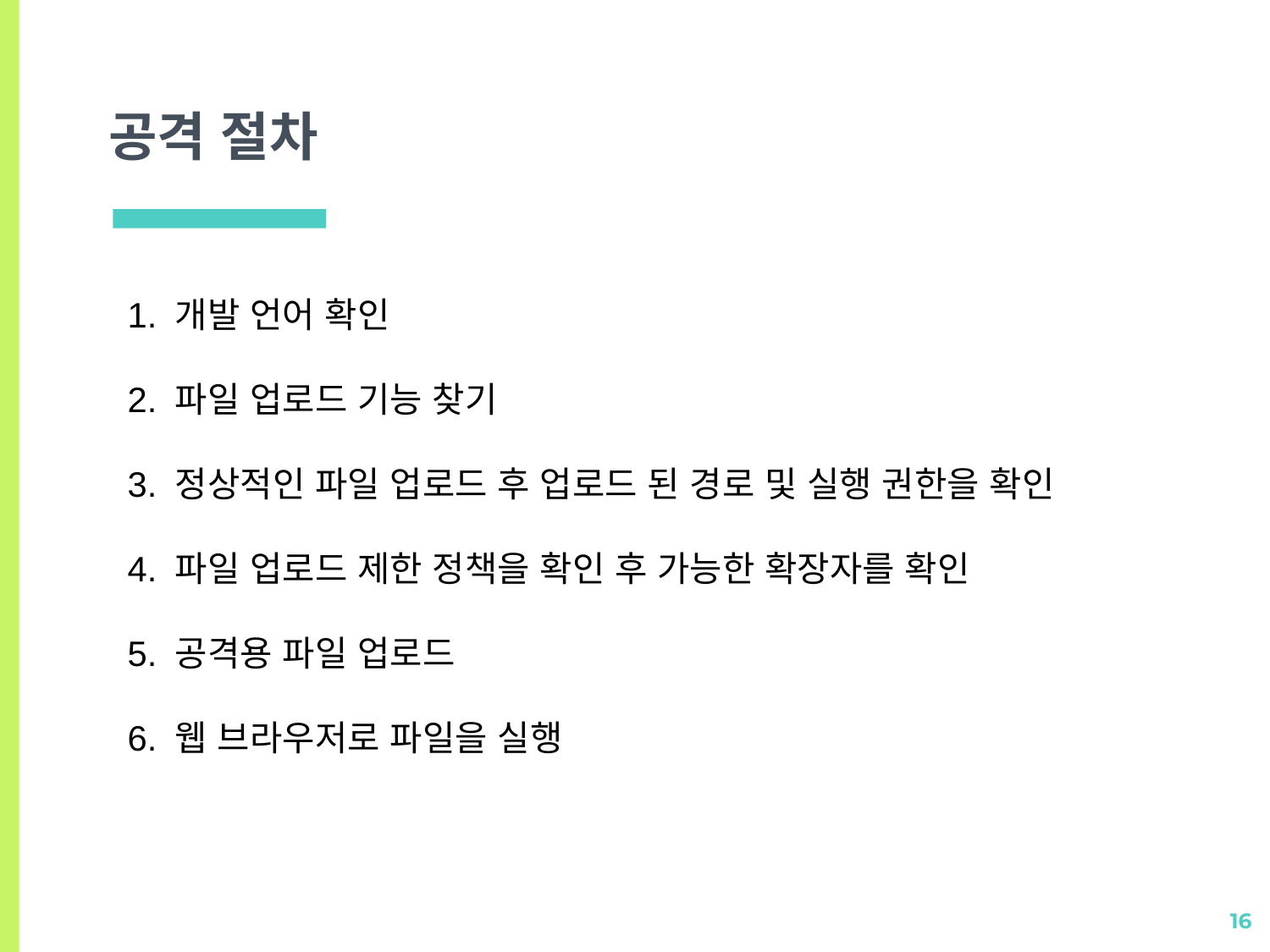

# 공격 절차
개발 언어 확인

파일 업로드 기능 찾기

정상적인 파일 업로드 후 업로드 된 경로 및 실행 권한을 확인

파일 업로드 제한 정책을 확인 후 가능한 확장자를 확인

공격용 파일 업로드

웹 브라우저로 파일을 실행
16